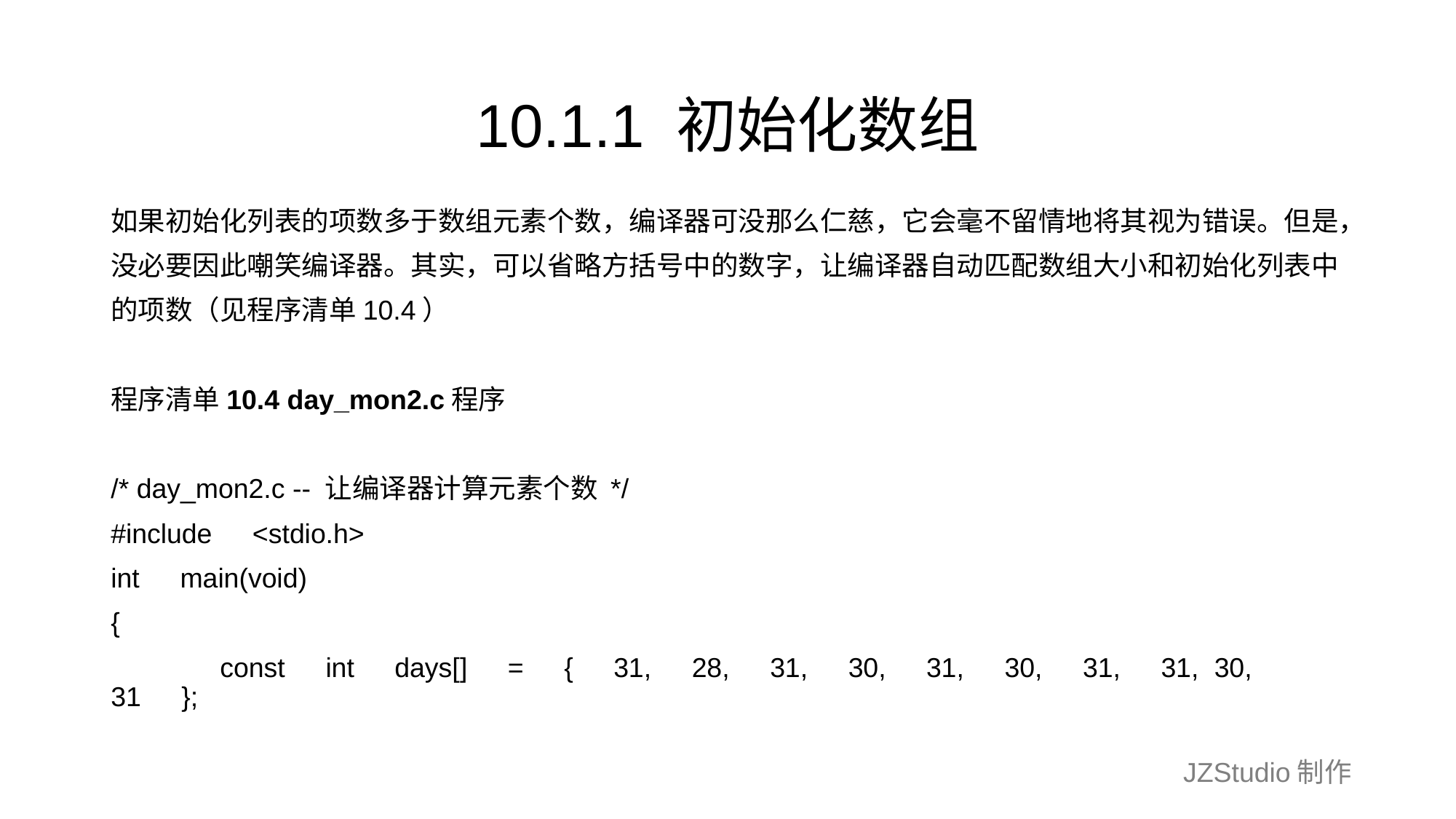

# 10.1.1 初始化数组
如果初始化列表的项数多于数组元素个数，编译器可没那么仁慈，它会毫不留情地将其视为错误。但是，
没必要因此嘲笑编译器。其实，可以省略方括号中的数字，让编译器自动匹配数组大小和初始化列表中
的项数（见程序清单10.4）

程序清单10.4 day_mon2.c程序

/* day_mon2.c -- 让编译器计算元素个数 */
#include　<stdio.h>
int　main(void)
{
	const　int　days[]　=　{　31,　28,　31,　30,　31,　30,　31,　31,  30,　31　};